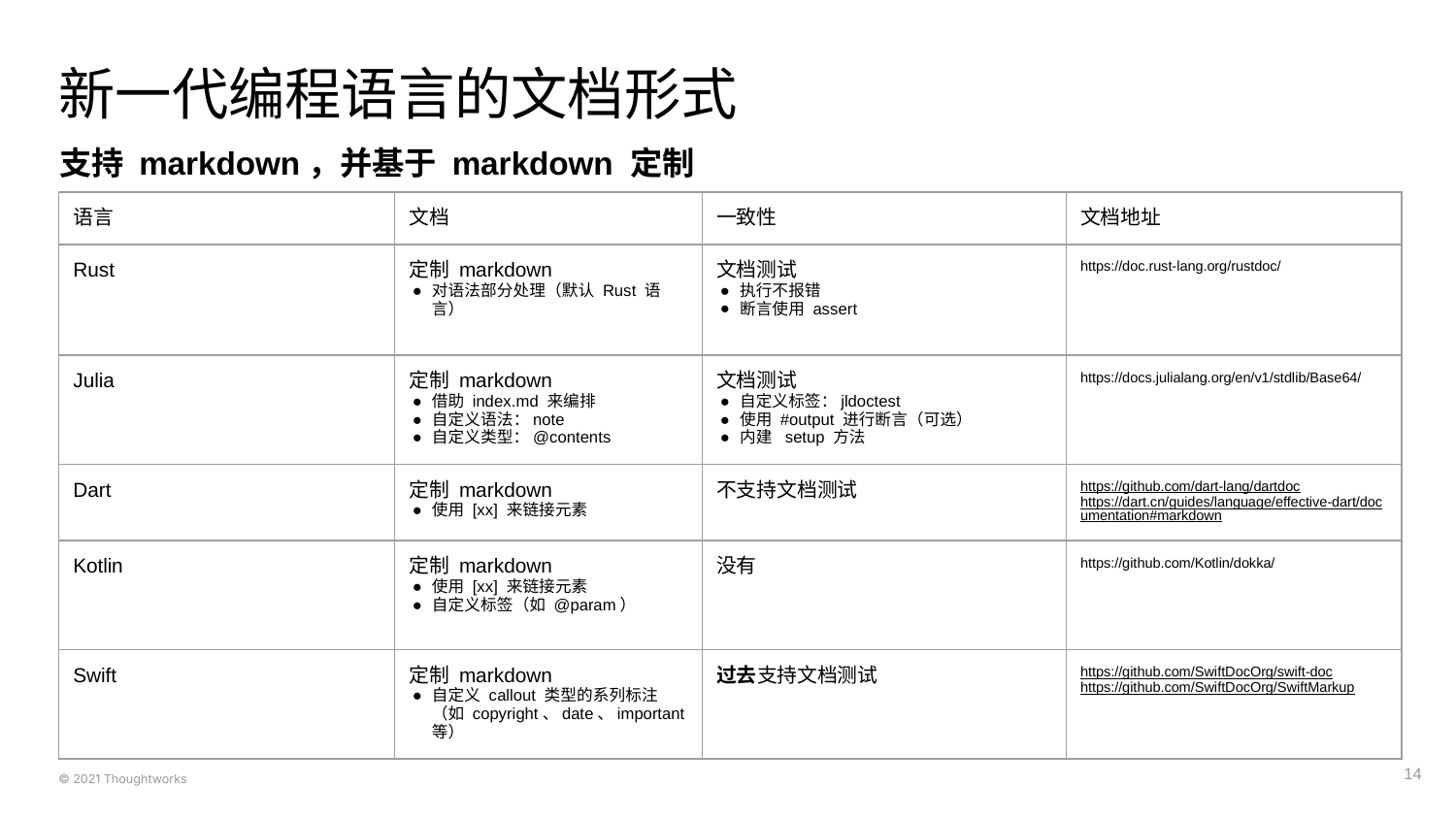

# 新一代编程语言的文档形式
支持 markdown，并基于 markdown 定制
| 语言 | 文档 | 一致性 | 文档地址 |
| --- | --- | --- | --- |
| Rust | 定制 markdown 对语法部分处理（默认 Rust 语言） | 文档测试 执行不报错 断言使用 assert | https://doc.rust-lang.org/rustdoc/ |
| Julia | 定制 markdown 借助 index.md 来编排 自定义语法：note 自定义类型：@contents | 文档测试 自定义标签：jldoctest 使用 #output 进行断言（可选） 内建 setup 方法 | https://docs.julialang.org/en/v1/stdlib/Base64/ |
| Dart | 定制 markdown 使用 [xx] 来链接元素 | 不支持文档测试 | https://github.com/dart-lang/dartdoc https://dart.cn/guides/language/effective-dart/documentation#markdown |
| Kotlin | 定制 markdown 使用 [xx] 来链接元素 自定义标签（如 @param） | 没有 | https://github.com/Kotlin/dokka/ |
| Swift | 定制 markdown 自定义 callout 类型的系列标注（如 copyright、date、important 等） | 过去支持文档测试 | https://github.com/SwiftDocOrg/swift-doc https://github.com/SwiftDocOrg/SwiftMarkup |
14